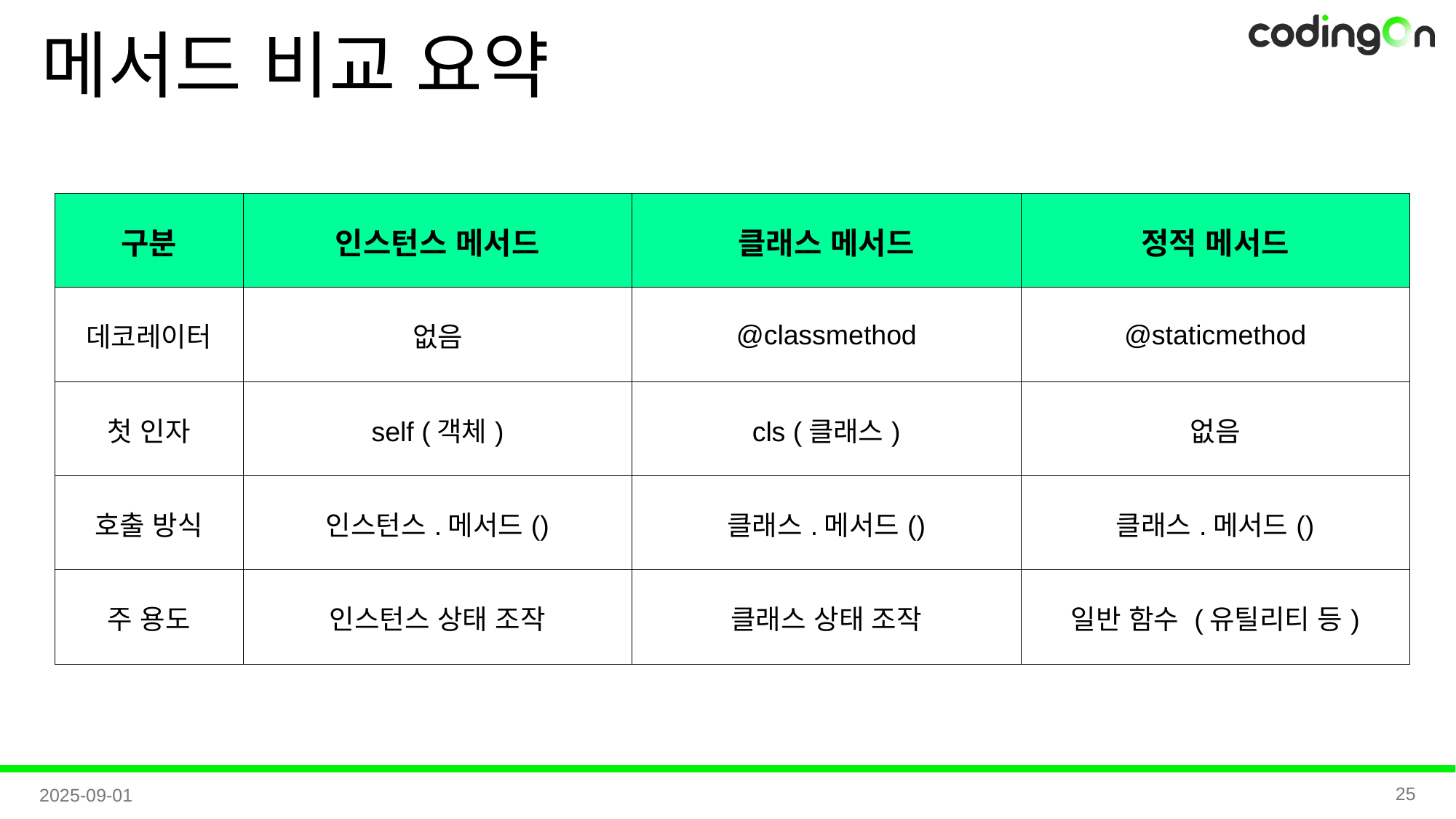

# 메서드 비교 요약
| 구분 | 인스턴스 메서드 | 클래스 메서드 | 정적 메서드 |
| --- | --- | --- | --- |
| 데코레이터 | 없음 | @classmethod | @staticmethod |
| 첫 인자 | self (객체) | cls (클래스) | 없음 |
| 호출 방식 | 인스턴스.메서드() | 클래스.메서드() | 클래스.메서드() |
| 주 용도 | 인스턴스 상태 조작 | 클래스 상태 조작 | 일반 함수 (유틸리티 등) |
25
2025-09-01